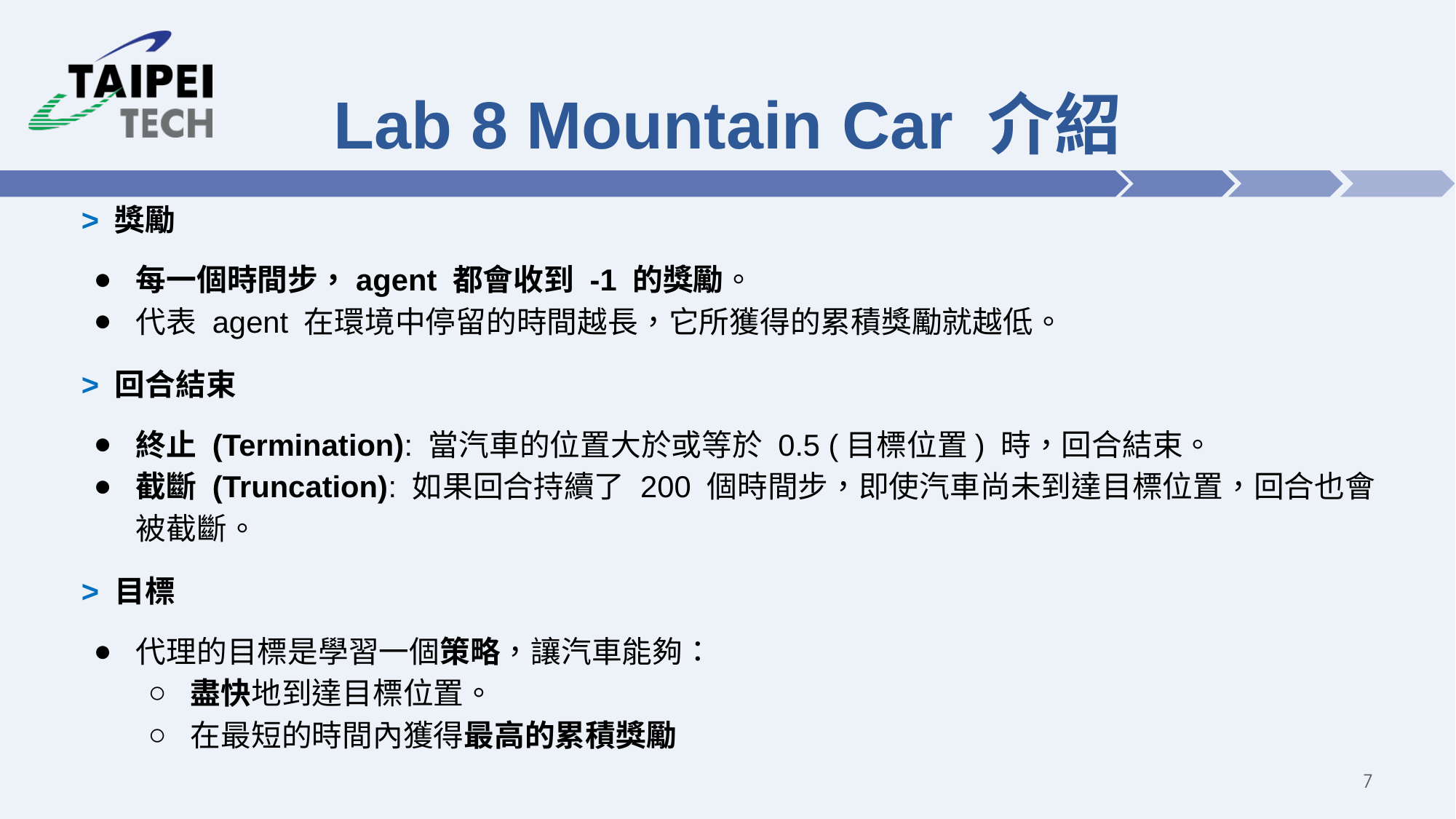

# Lab 8 Mountain Car 介紹

> 獎勵
每一個時間步，agent 都會收到 -1 的獎勵。
代表 agent 在環境中停留的時間越長，它所獲得的累積獎勵就越低。
> 回合結束
終止 (Termination): 當汽車的位置大於或等於 0.5 (目標位置) 時，回合結束。
截斷 (Truncation): 如果回合持續了 200 個時間步，即使汽車尚未到達目標位置，回合也會被截斷。
> 目標
代理的目標是學習一個策略，讓汽車能夠：
盡快地到達目標位置。
在最短的時間內獲得最高的累積獎勵

7